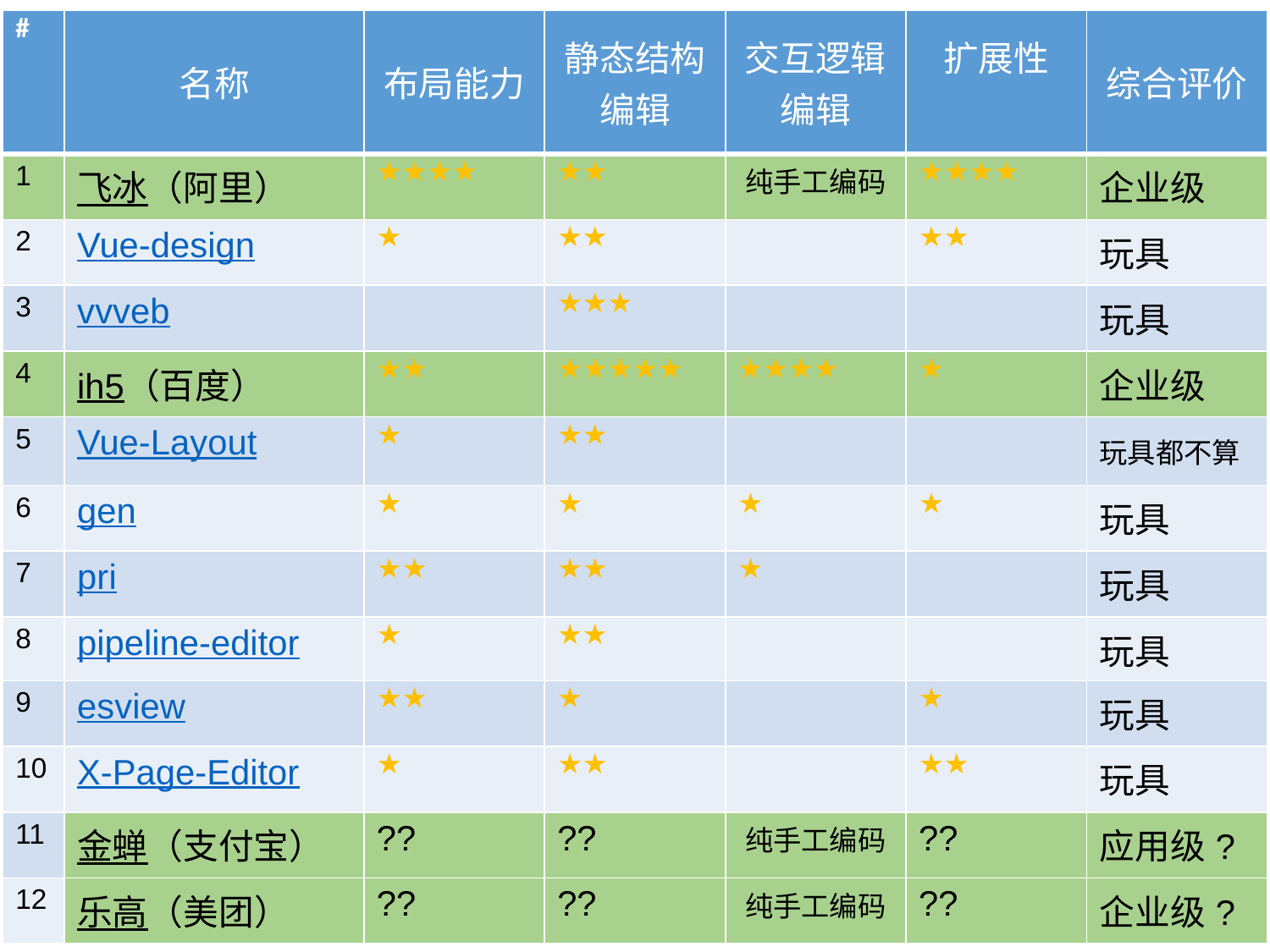

| # | 名称 | 布局能力 | 静态结构 编辑 | 交互逻辑 编辑 | 扩展性 | 综合评价 |
| --- | --- | --- | --- | --- | --- | --- |
| 1 | 飞冰（阿里） | ★★★★ | ★★ | 纯手工编码 | ★★★★ | 企业级 |
| 2 | Vue-design | ★ | ★★ |  | ★★ | 玩具 |
| 3 | vvveb |  | ★★★ |  |  | 玩具 |
| 4 | ih5（百度） | ★★ | ★★★★★ | ★★★★ | ★ | 企业级 |
| 5 | Vue-Layout | ★ | ★★ |  |  | 玩具都不算 |
| 6 | gen | ★ | ★ | ★ | ★ | 玩具 |
| 7 | pri | ★★ | ★★ | ★ |  | 玩具 |
| 8 | pipeline-editor | ★ | ★★ |  |  | 玩具 |
| 9 | esview | ★★ | ★ |  | ★ | 玩具 |
| 10 | X-Page-Editor | ★ | ★★ |  | ★★ | 玩具 |
| 11 | 金蝉（支付宝） | ?? | ?? | 纯手工编码 | ?? | 应用级? |
| 12 | 乐高（美团） | ?? | ?? | 纯手工编码 | ?? | 企业级? |